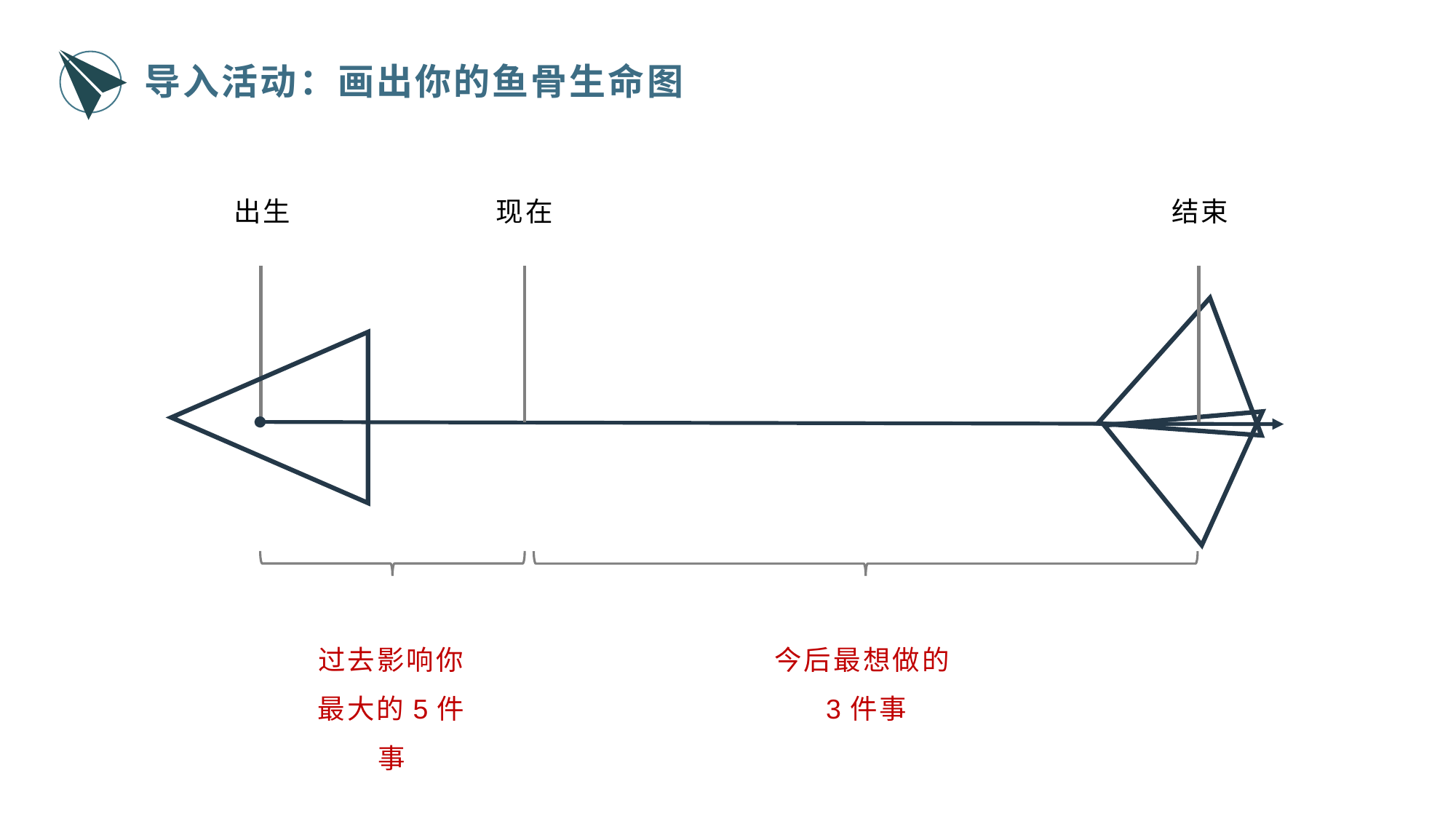

导入活动：画出你的鱼骨生命图
出生
现在
结束

过去影响你最大的5件事
今后最想做的3件事